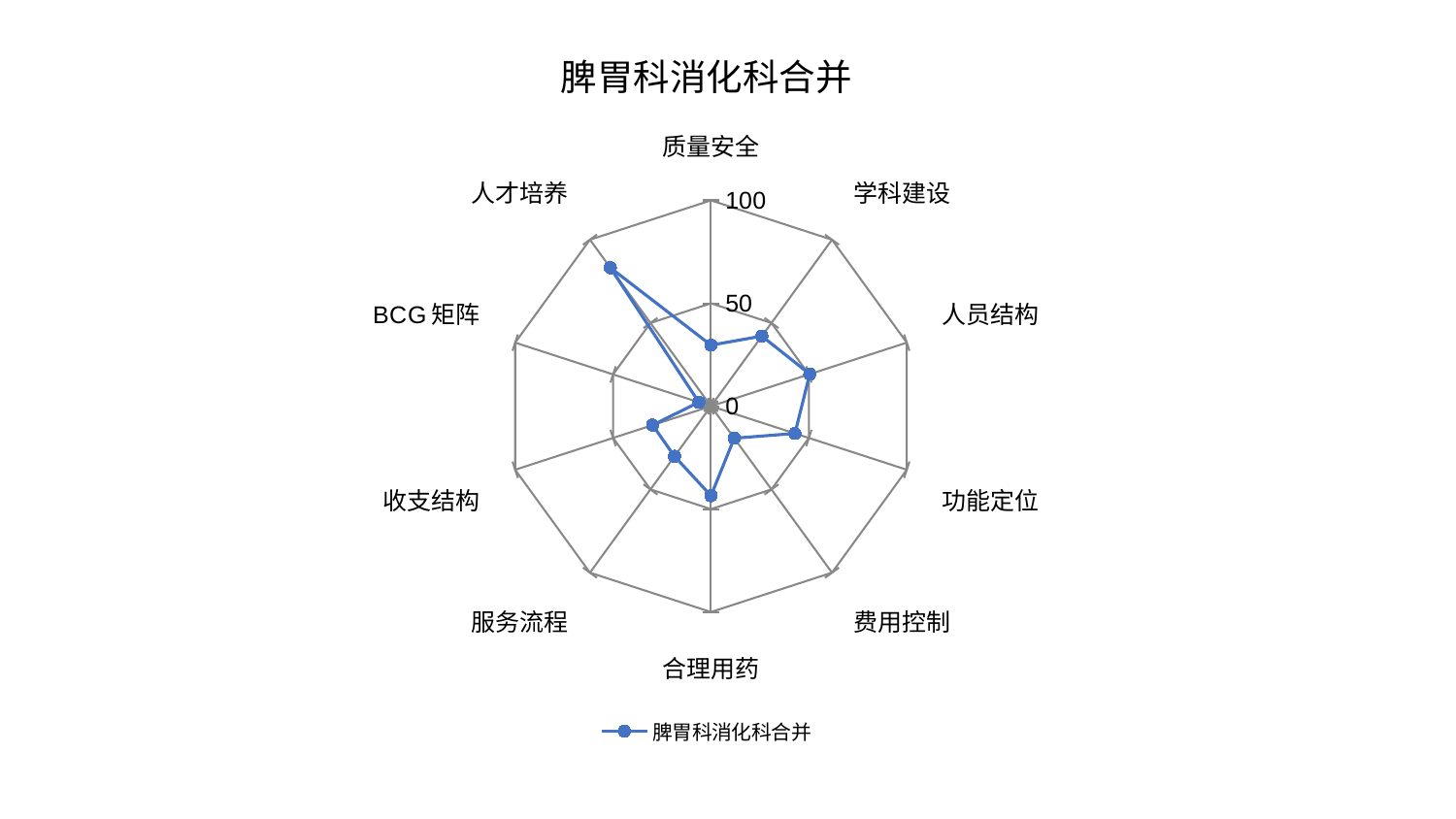

### Chart: 脾胃科消化科合并

| Category | 脾胃科消化科合并 |
|---|---|
| 质量安全 | 29.668023213286357 |
| 学科建设 | 42.09511911944599 |
| 人员结构 | 50.461516026816476 |
| 功能定位 | 42.887089970974685 |
| 费用控制 | 19.25148846260517 |
| 合理用药 | 43.48768523074721 |
| 服务流程 | 30.13562616606856 |
| 收支结构 | 29.807272592437617 |
| BCG矩阵 | 6.197212580262535 |
| 人才培养 | 83.17424554710172 |
95